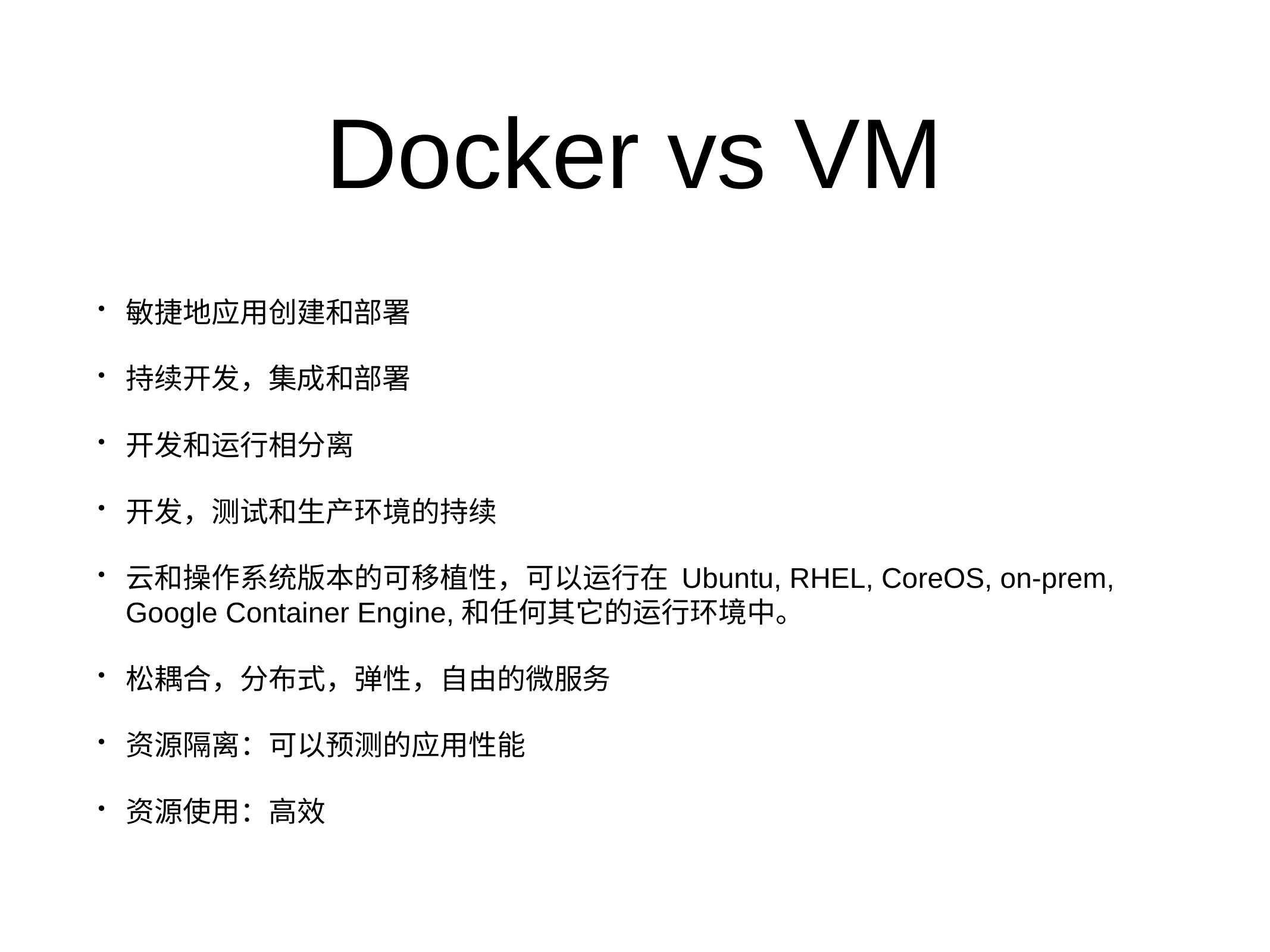

# Docker vs VM
敏捷地应用创建和部署
持续开发，集成和部署
开发和运行相分离
开发，测试和生产环境的持续
云和操作系统版本的可移植性，可以运行在 Ubuntu, RHEL, CoreOS, on-prem, Google Container Engine,和任何其它的运行环境中。
松耦合，分布式，弹性，自由的微服务
资源隔离：可以预测的应用性能
资源使用：高效